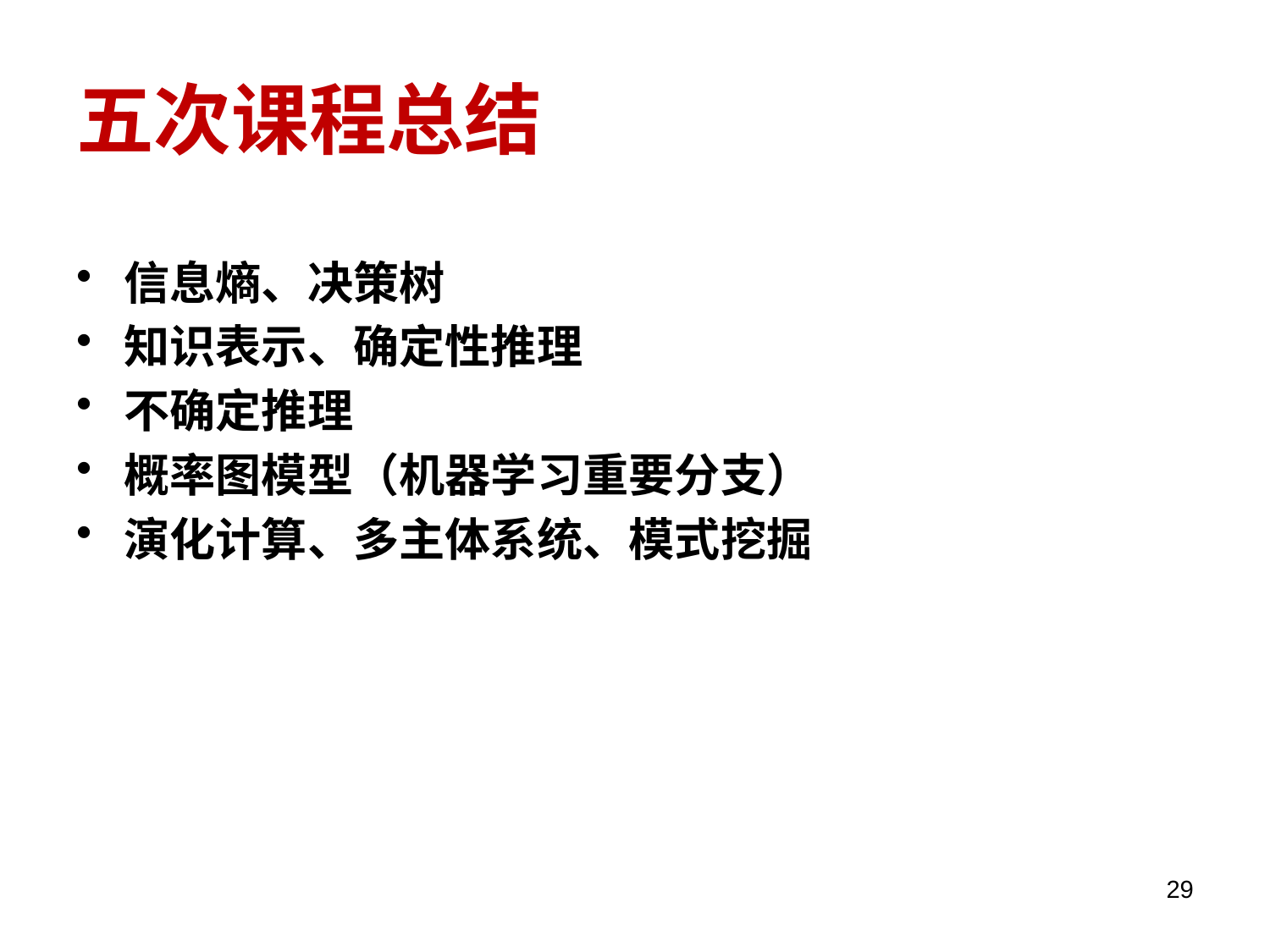

# 五次课程总结
信息熵、决策树
知识表示、确定性推理
不确定推理
概率图模型（机器学习重要分支）
演化计算、多主体系统、模式挖掘
29